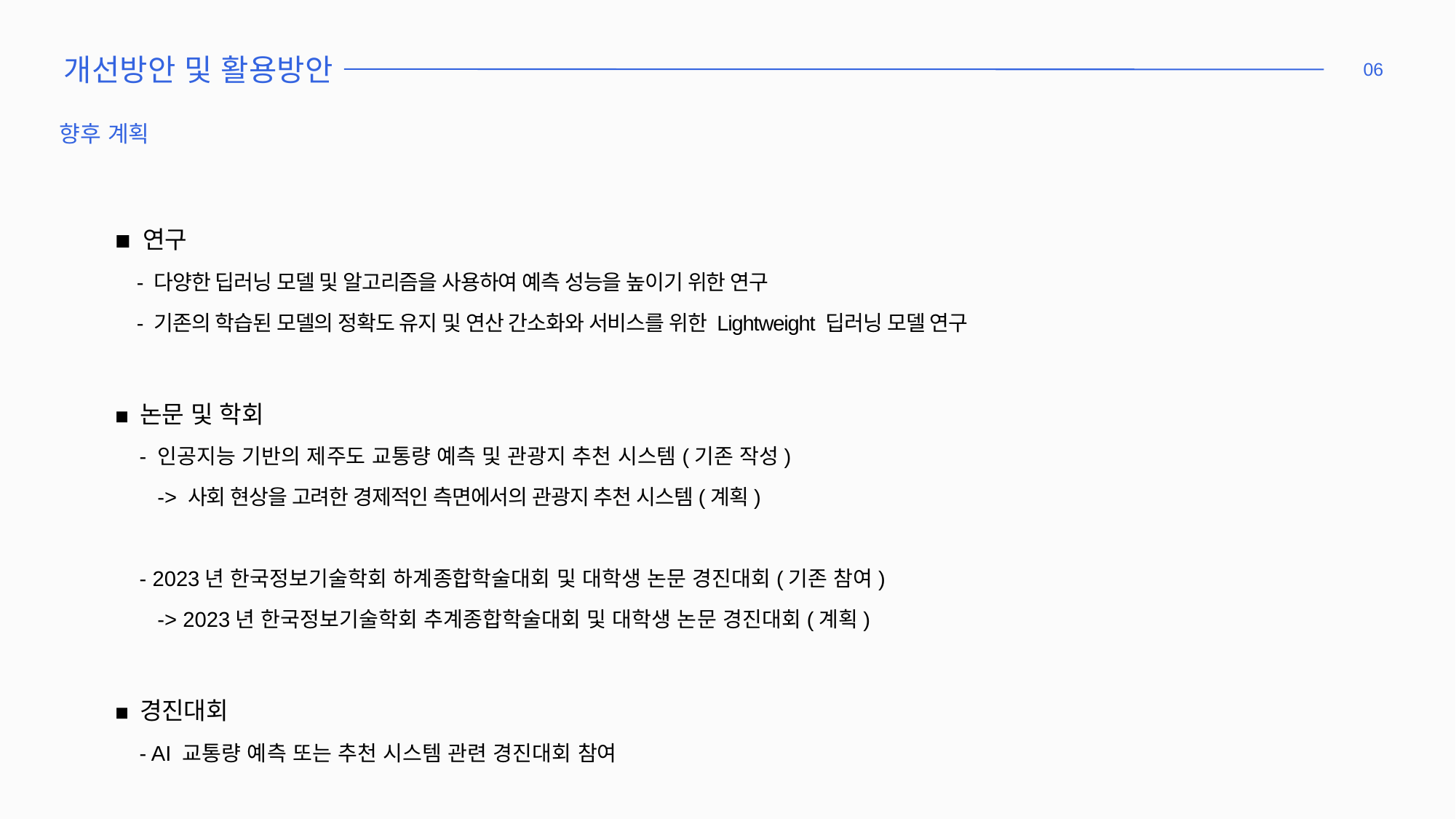

개선방안 및 활용방안
06
향후 계획
◼ 연구
    - 다양한 딥러닝 모델 및 알고리즘을 사용하여 예측 성능을 높이기 위한 연구
    - 기존의 학습된 모델의 정확도 유지 및 연산 간소화와 서비스를 위한 Lightweight 딥러닝 모델 연구

◼ 논문 및 학회
    - 인공지능 기반의 제주도 교통량 예측 및 관광지 추천 시스템(기존 작성)
       -> 사회 현상을 고려한 경제적인 측면에서의 관광지 추천 시스템(계획)

    - 2023년 한국정보기술학회 하계종합학술대회 및 대학생 논문 경진대회(기존 참여)
       -> 2023년 한국정보기술학회 추계종합학술대회 및 대학생 논문 경진대회(계획)

◼ 경진대회
    - AI 교통량 예측 또는 추천 시스템 관련 경진대회 참여